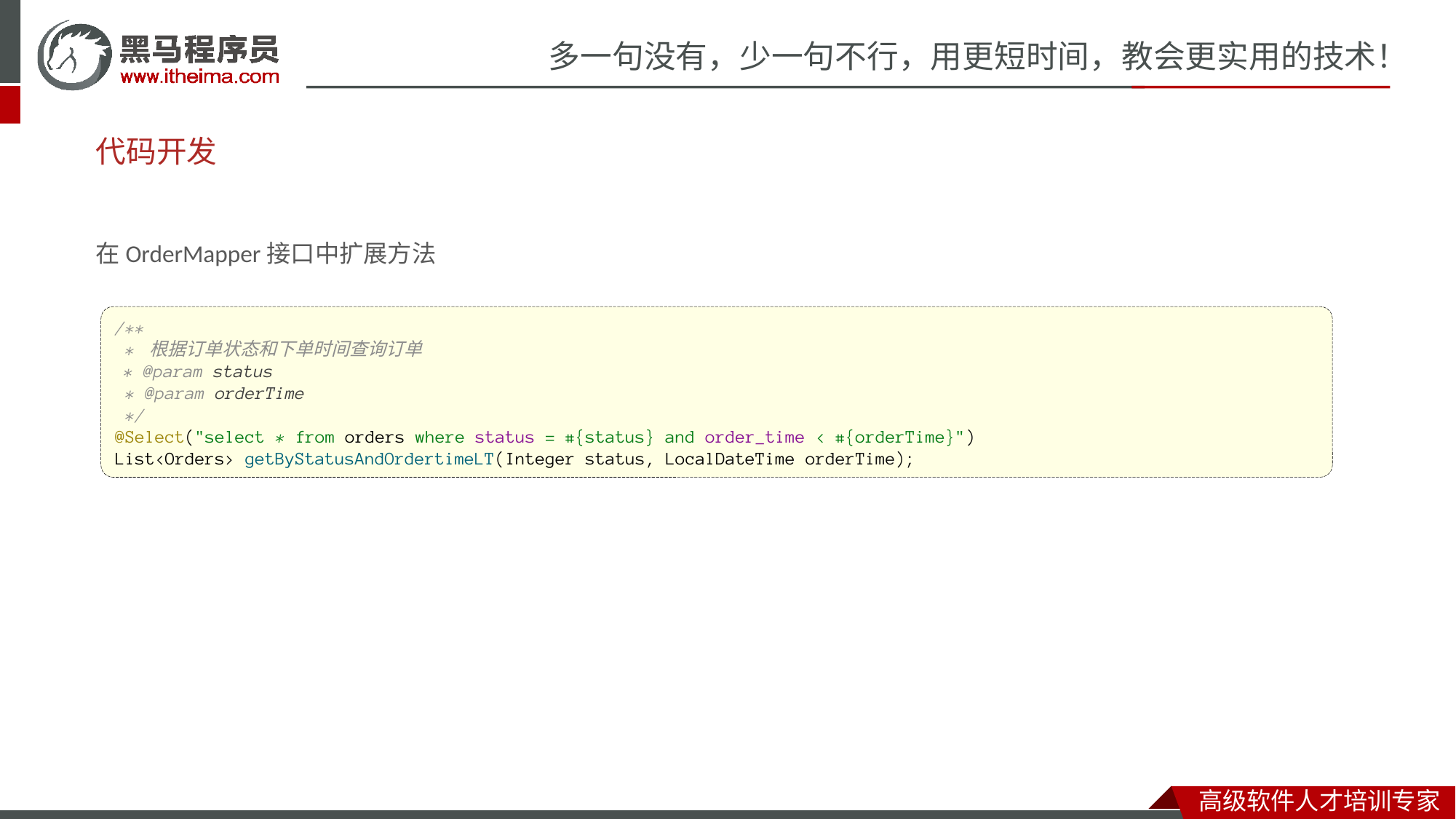

# 代码开发
在OrderMapper接口中扩展方法
/**
 * 根据订单状态和下单时间查询订单
 * @param status
 * @param orderTime
 */
@Select("select * from orders where status = #{status} and order_time < #{orderTime}")
List<Orders> getByStatusAndOrdertimeLT(Integer status, LocalDateTime orderTime);